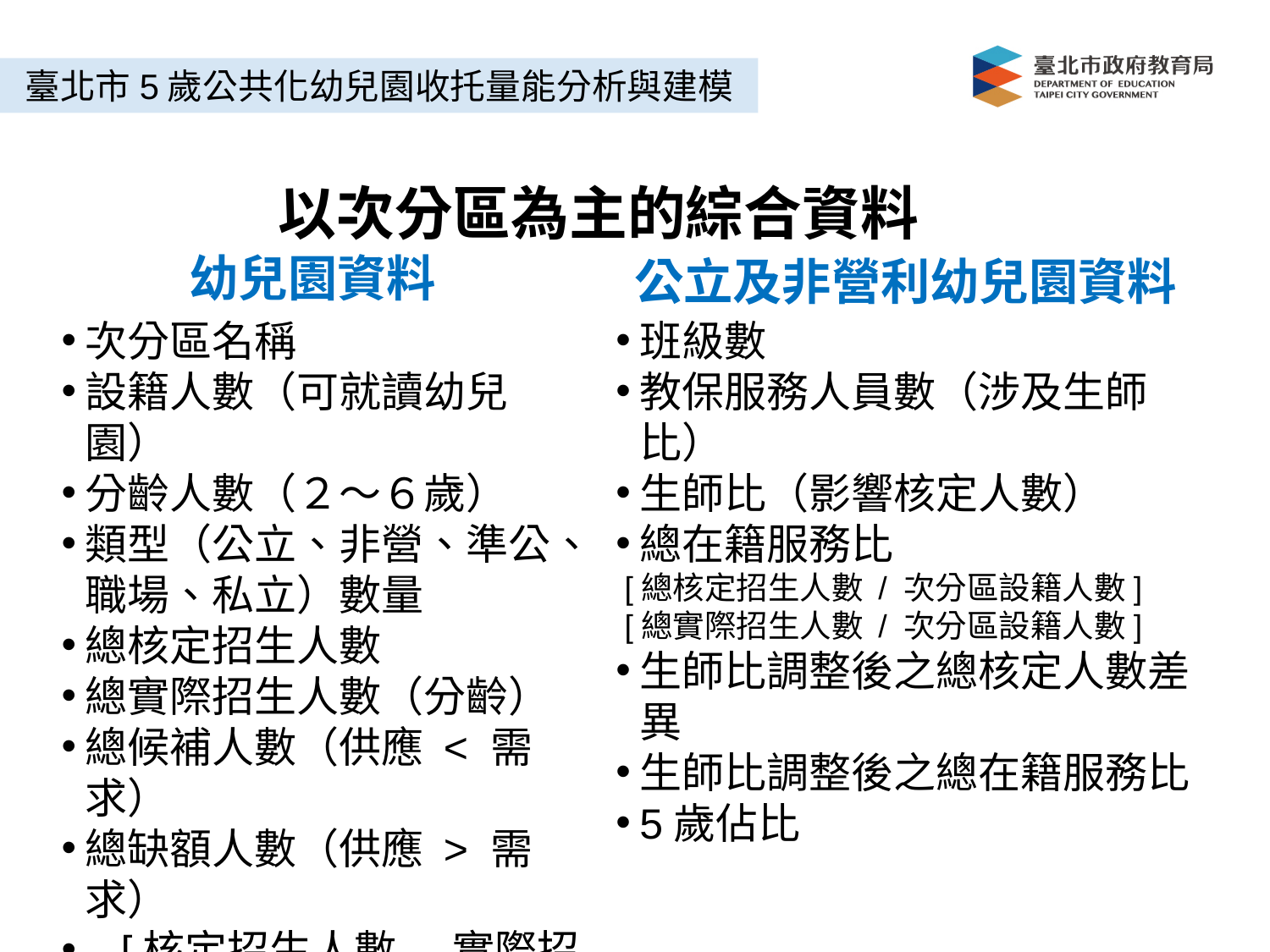

臺北市5歲公共化幼兒園收托量能分析與建模
以次分區為主的綜合資料
幼兒園資料
公立及非營利幼兒園資料
次分區名稱
設籍人數（可就讀幼兒園）
分齡人數（２～６歲）
類型（公立、非營、準公、職場、私立）數量
總核定招生人數
總實際招生人數（分齡）
總候補人數（供應 < 需求）
總缺額人數（供應 > 需求）
   [核定招生人數 - 實際招生人數]

班級數
教保服務人員數（涉及生師比）
生師比（影響核定人數）
總在籍服務比
 [總核定招生人數 / 次分區設籍人數]
 [總實際招生人數 / 次分區設籍人數]
生師比調整後之總核定人數差異
生師比調整後之總在籍服務比
5歲佔比